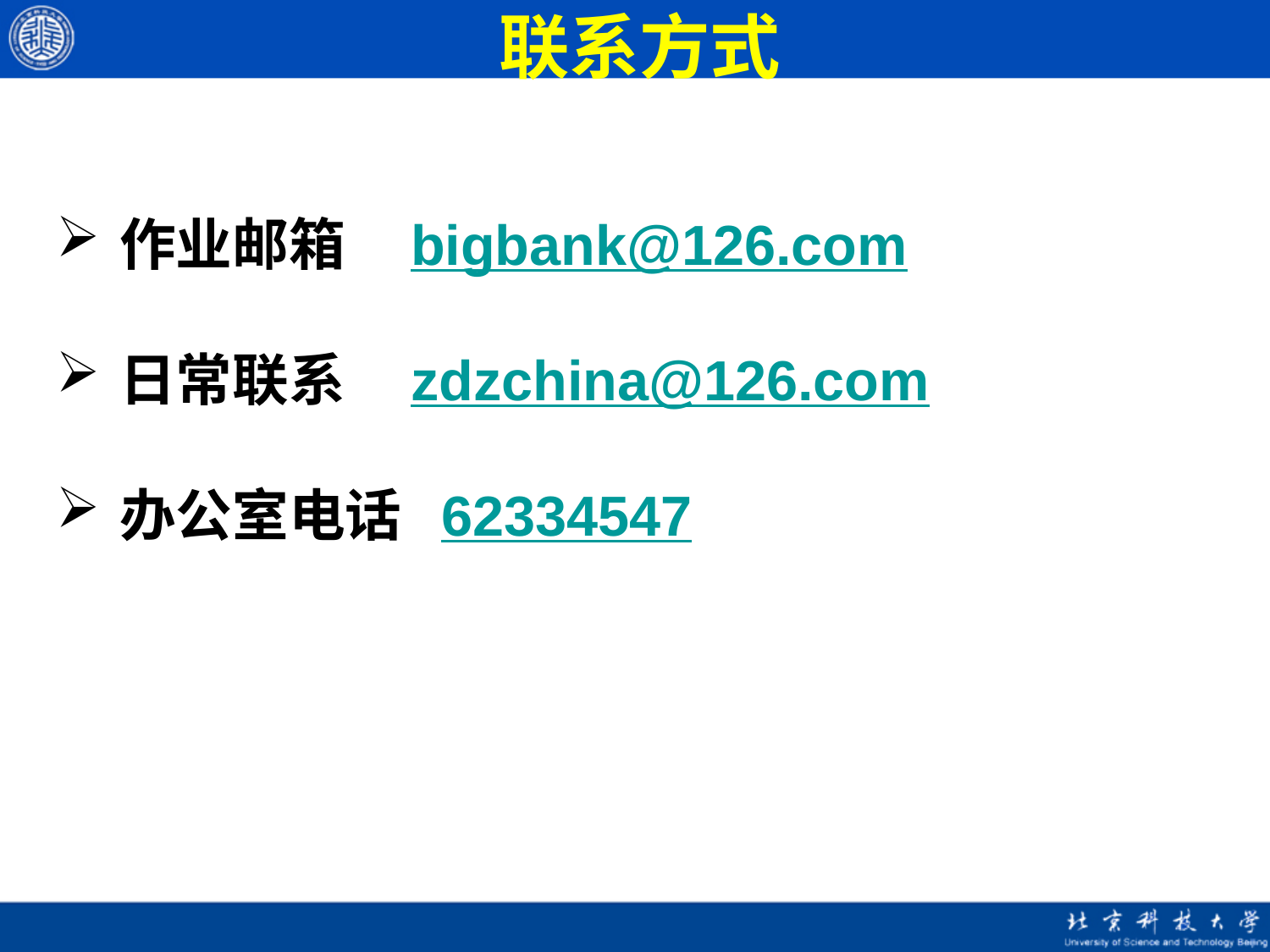

# 联系方式
作业邮箱    bigbank@126.com

日常联系    zdzchina@126.com

办公室电话  62334547